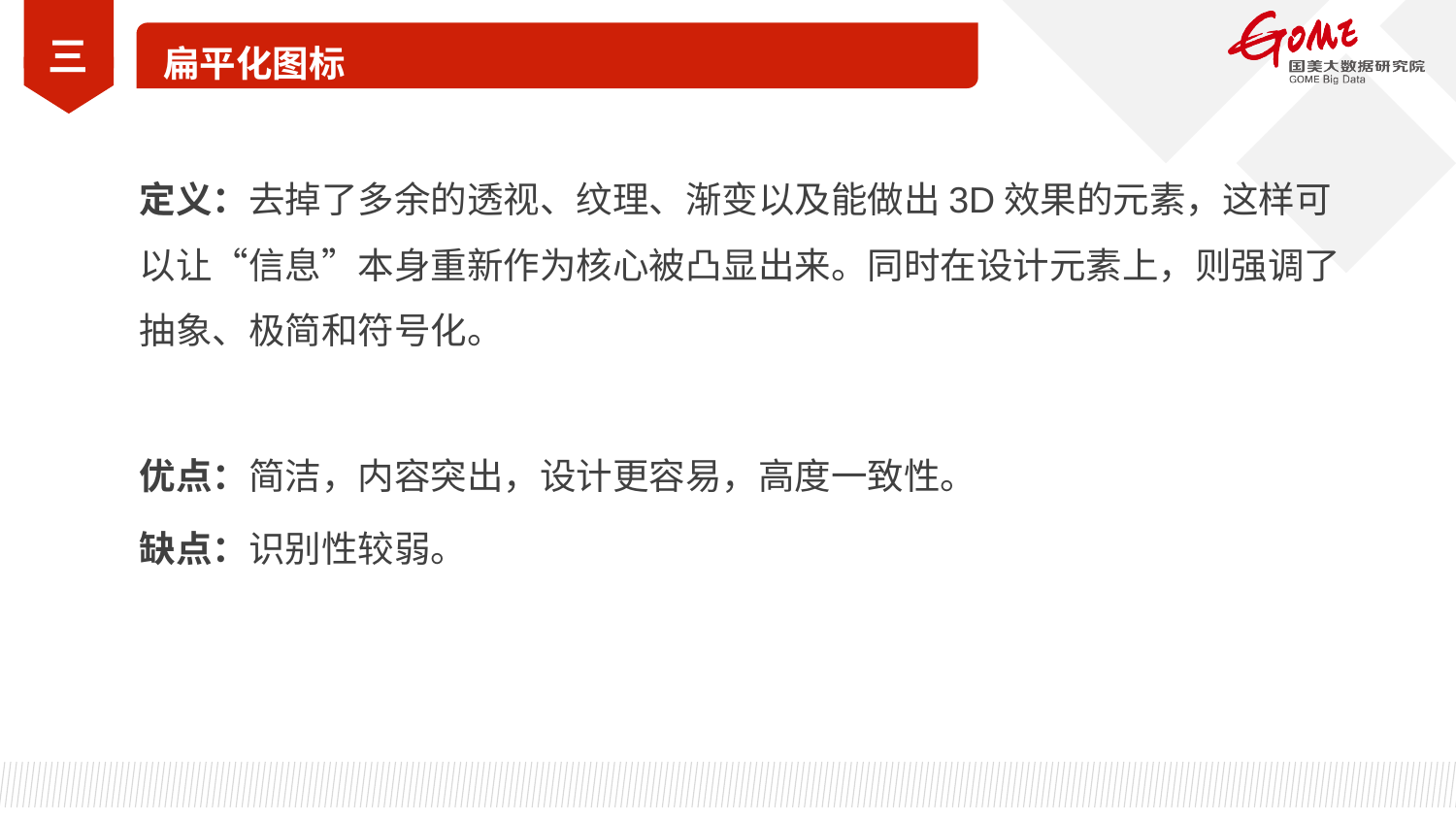

三
扁平化图标
定义：去掉了多余的透视、纹理、渐变以及能做出3D效果的元素，这样可以让“信息”本身重新作为核心被凸显出来。同时在设计元素上，则强调了抽象、极简和符号化。

优点：简洁，内容突出，设计更容易，高度一致性。
缺点：识别性较弱。